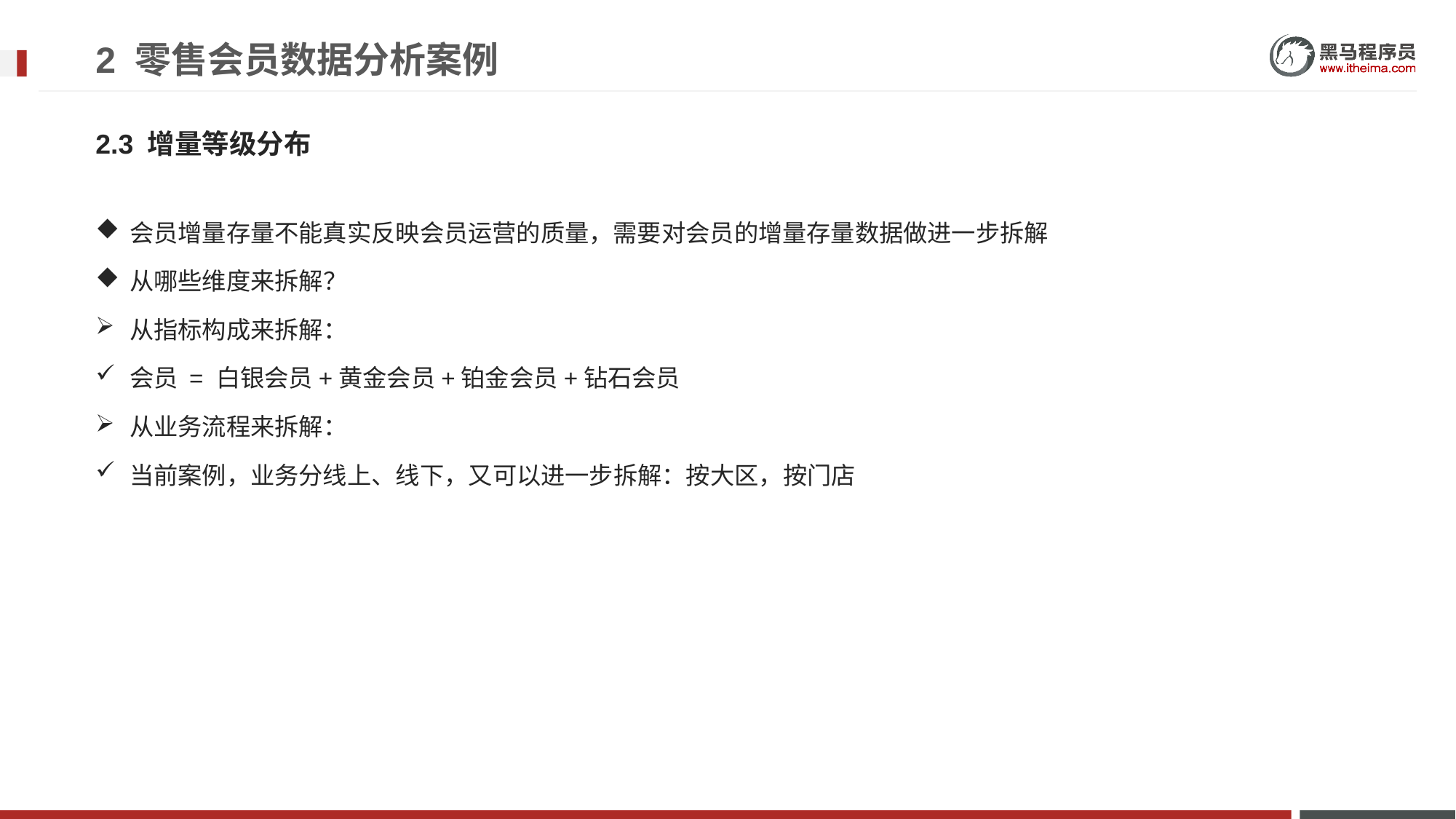

# 2 零售会员数据分析案例
2.3 增量等级分布
会员增量存量不能真实反映会员运营的质量，需要对会员的增量存量数据做进一步拆解
从哪些维度来拆解？
从指标构成来拆解：
会员 = 白银会员+黄金会员+铂金会员+钻石会员
从业务流程来拆解：
当前案例，业务分线上、线下，又可以进一步拆解：按大区，按门店